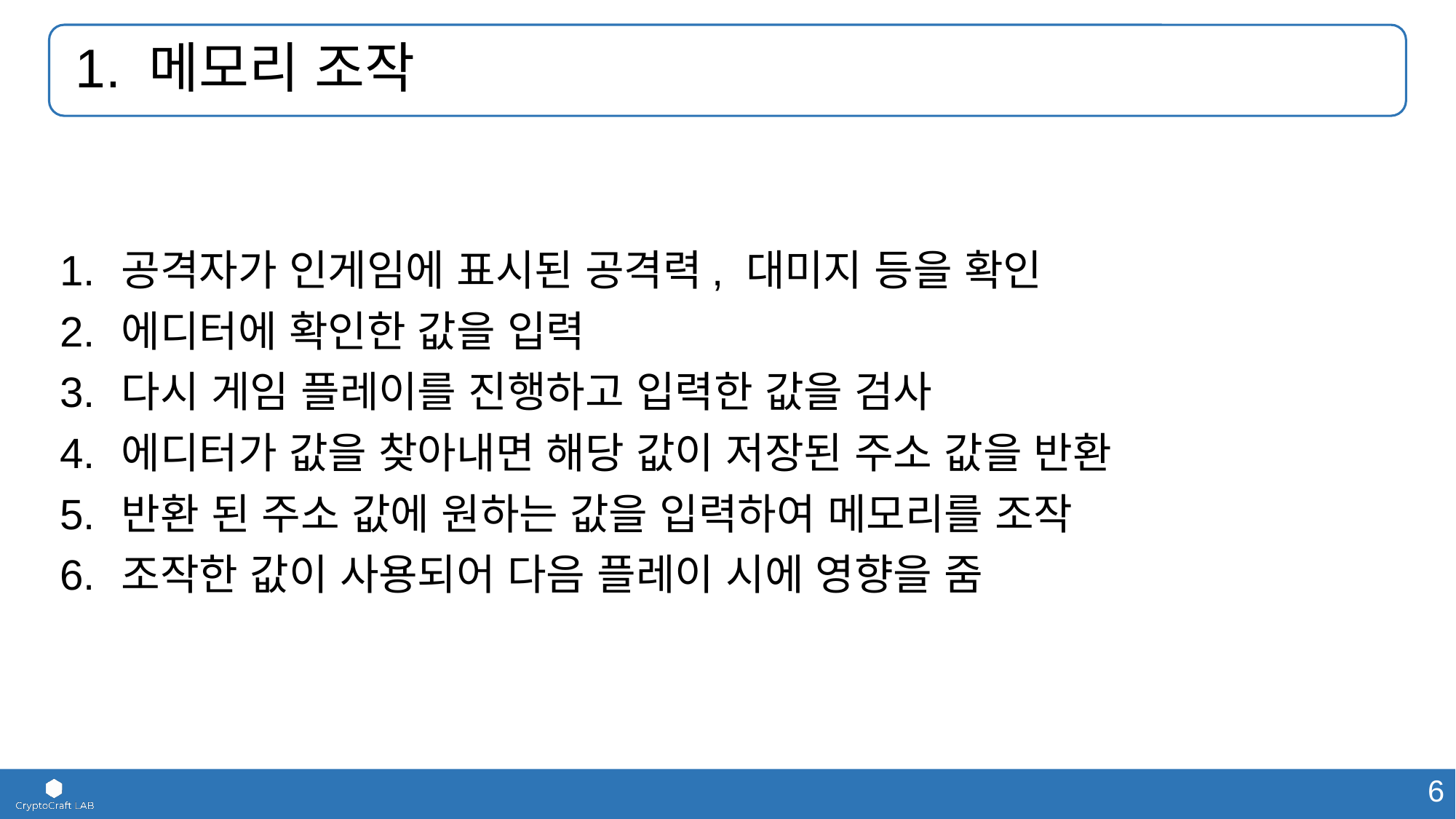

# 1. 메모리 조작
공격자가 인게임에 표시된 공격력, 대미지 등을 확인
에디터에 확인한 값을 입력
다시 게임 플레이를 진행하고 입력한 값을 검사
에디터가 값을 찾아내면 해당 값이 저장된 주소 값을 반환
반환 된 주소 값에 원하는 값을 입력하여 메모리를 조작
조작한 값이 사용되어 다음 플레이 시에 영향을 줌